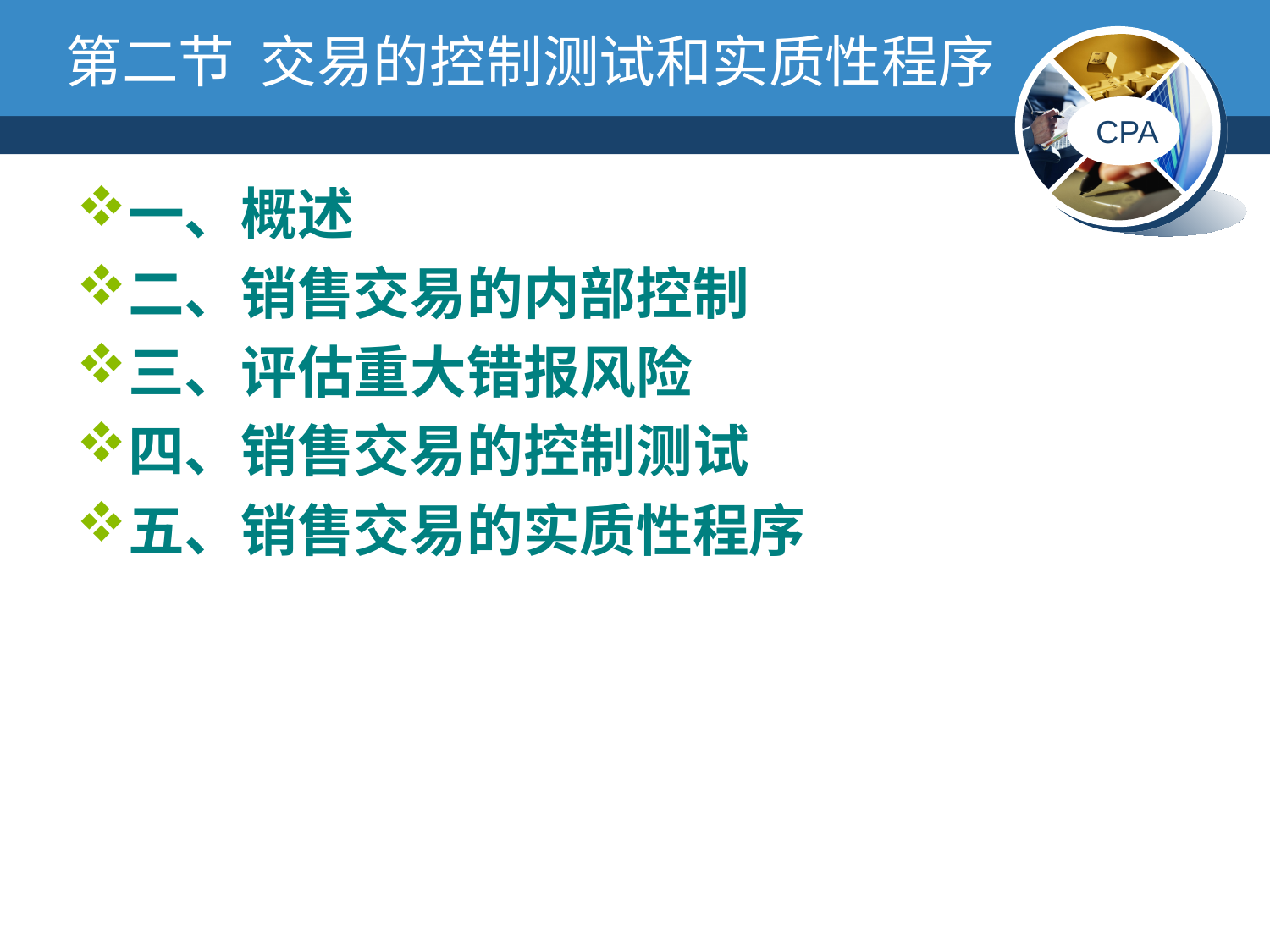

# 第二节  交易的控制测试和实质性程序
一、概述
二、销售交易的内部控制
三、评估重大错报风险
四、销售交易的控制测试
五、销售交易的实质性程序